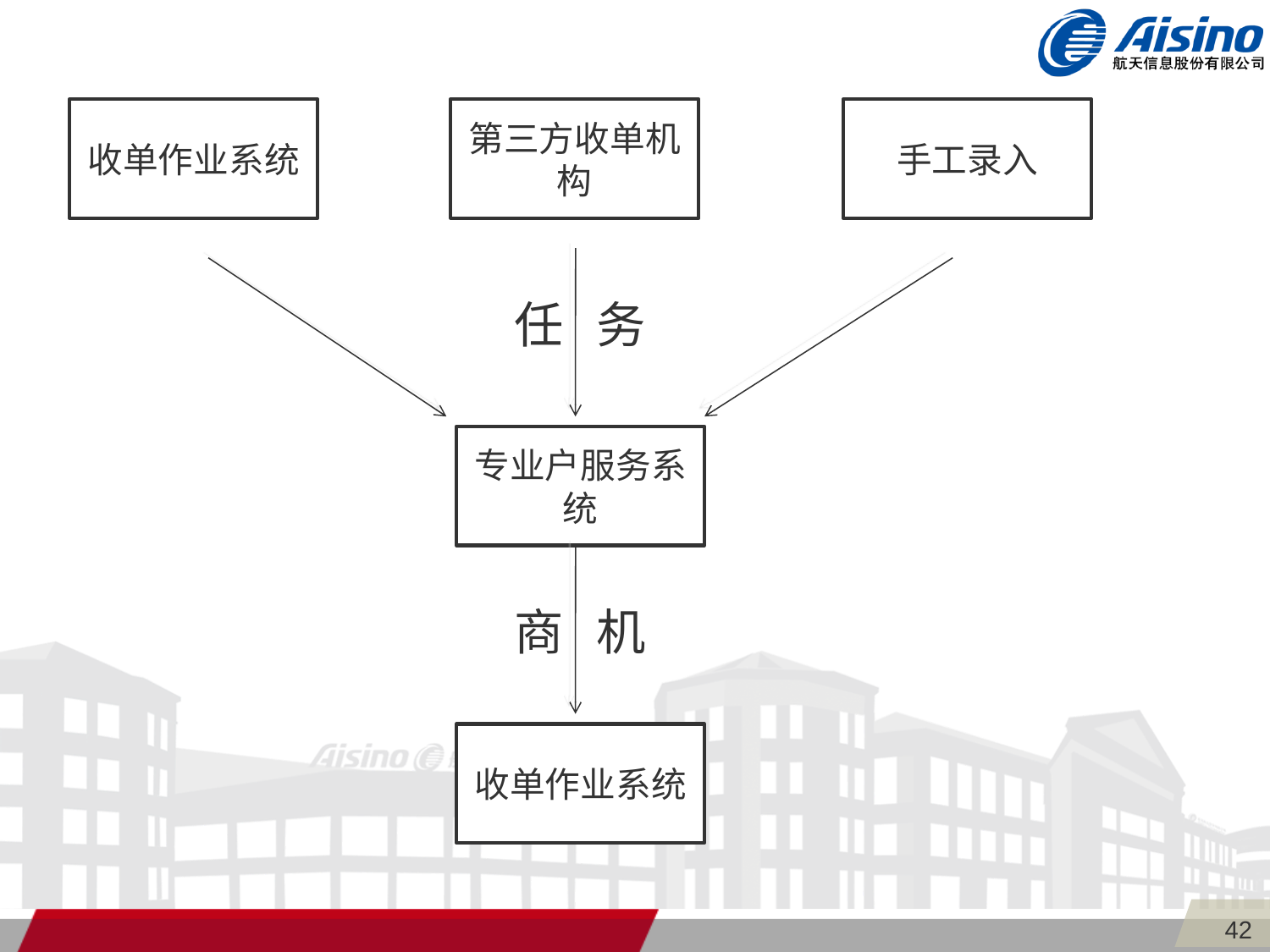

收单作业系统
第三方收单机构
手工录入
任   务
专业户服务系统
商   机
收单作业系统